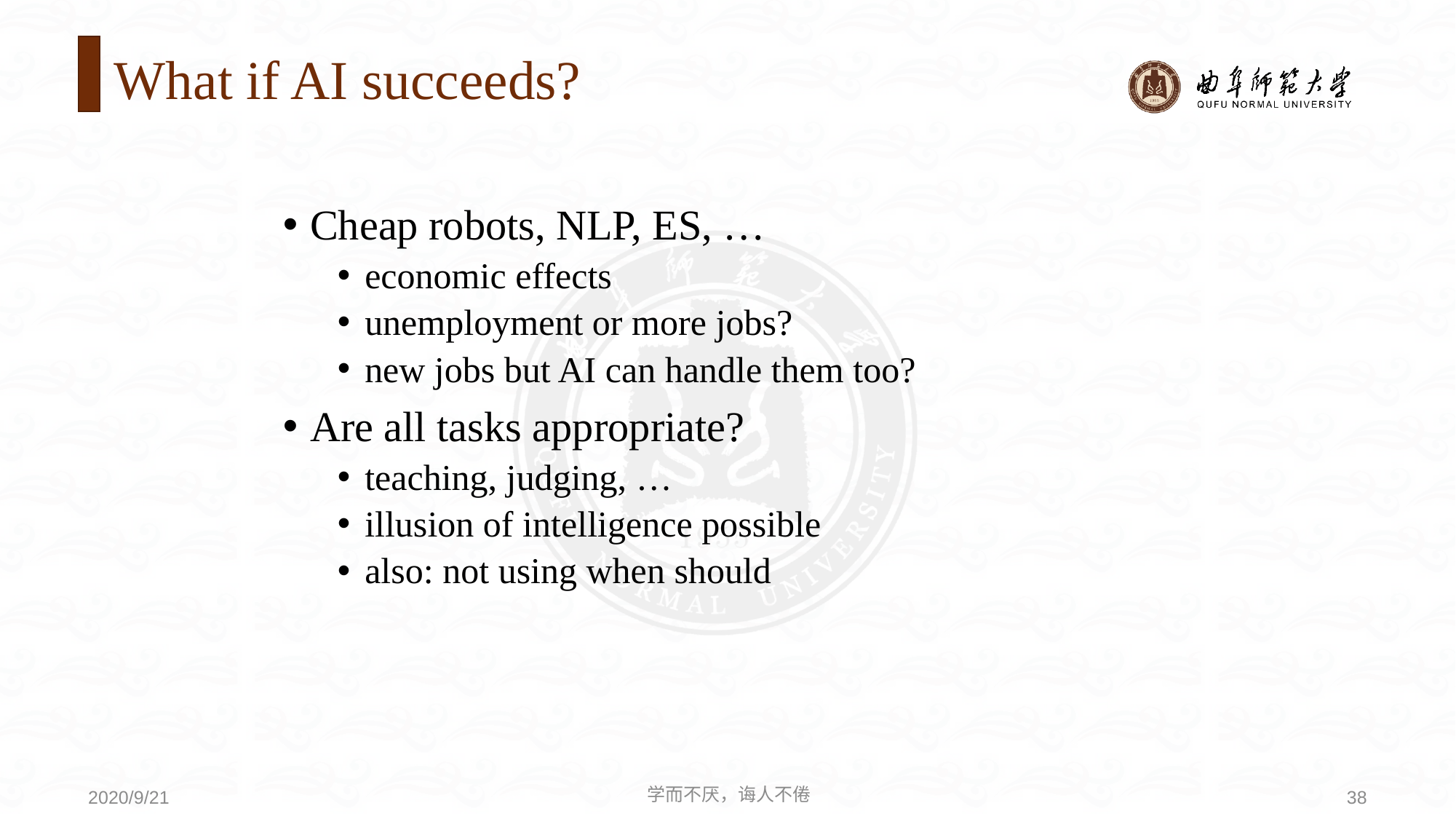

# What if AI succeeds?
Cheap robots, NLP, ES, …
economic effects
unemployment or more jobs?
new jobs but AI can handle them too?
Are all tasks appropriate?
teaching, judging, …
illusion of intelligence possible
also: not using when should
学而不厌，诲人不倦
38
2020/9/21